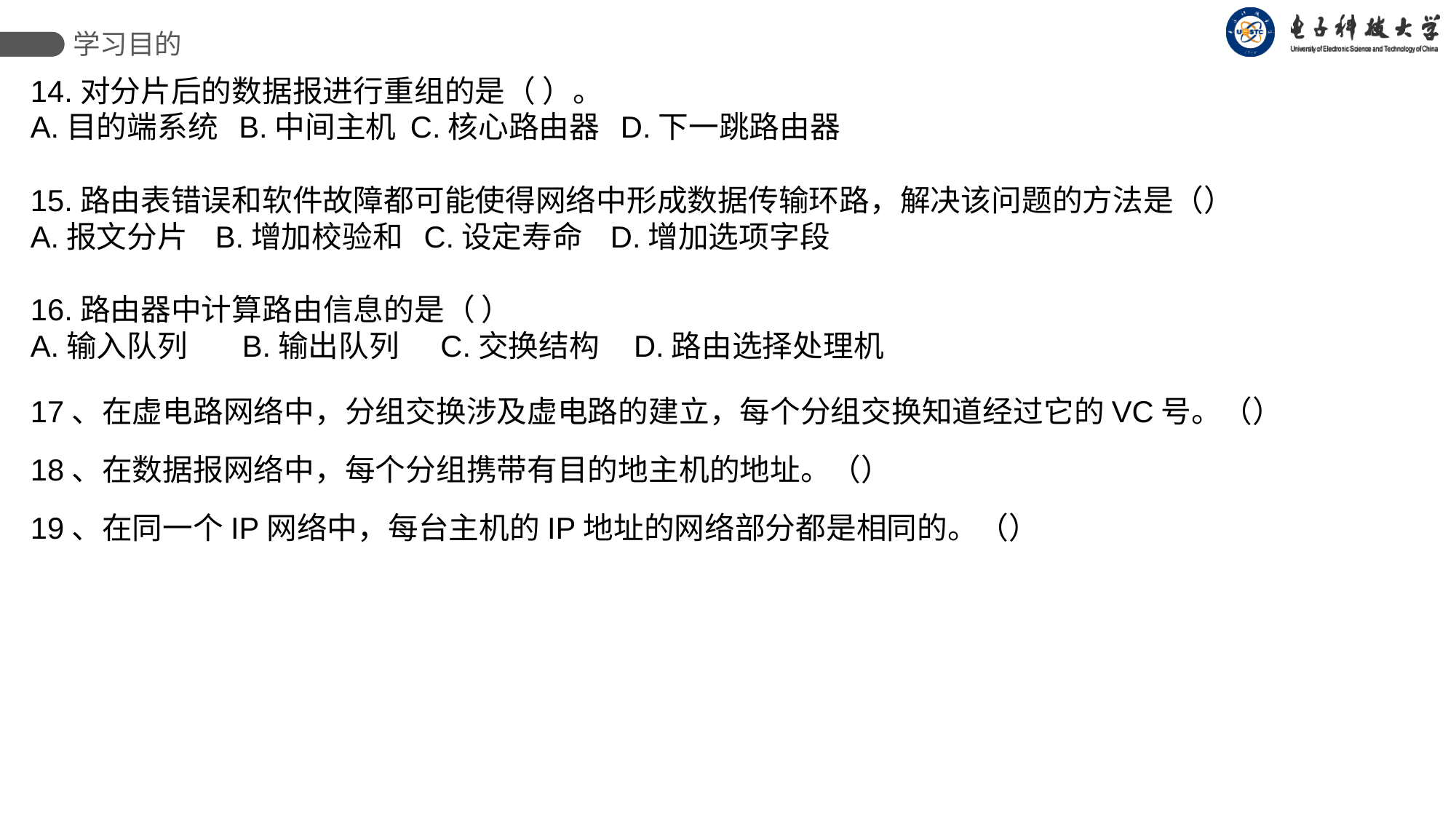

学习目的
14.对分片后的数据报进行重组的是（ ）。
A.目的端系统  B.中间主机 C.核心路由器  D.下一跳路由器

15.路由表错误和软件故障都可能使得网络中形成数据传输环路，解决该问题的方法是（）
A.报文分片   B.增加校验和  C.设定寿命   D.增加选项字段

16.路由器中计算路由信息的是（ ）
A.输入队列       B.输出队列     C.交换结构    D.路由选择处理机

17、在虚电路网络中，分组交换涉及虚电路的建立，每个分组交换知道经过它的VC号。（）

18、在数据报网络中，每个分组携带有目的地主机的地址。（）

19、在同一个IP网络中，每台主机的IP地址的网络部分都是相同的。（）